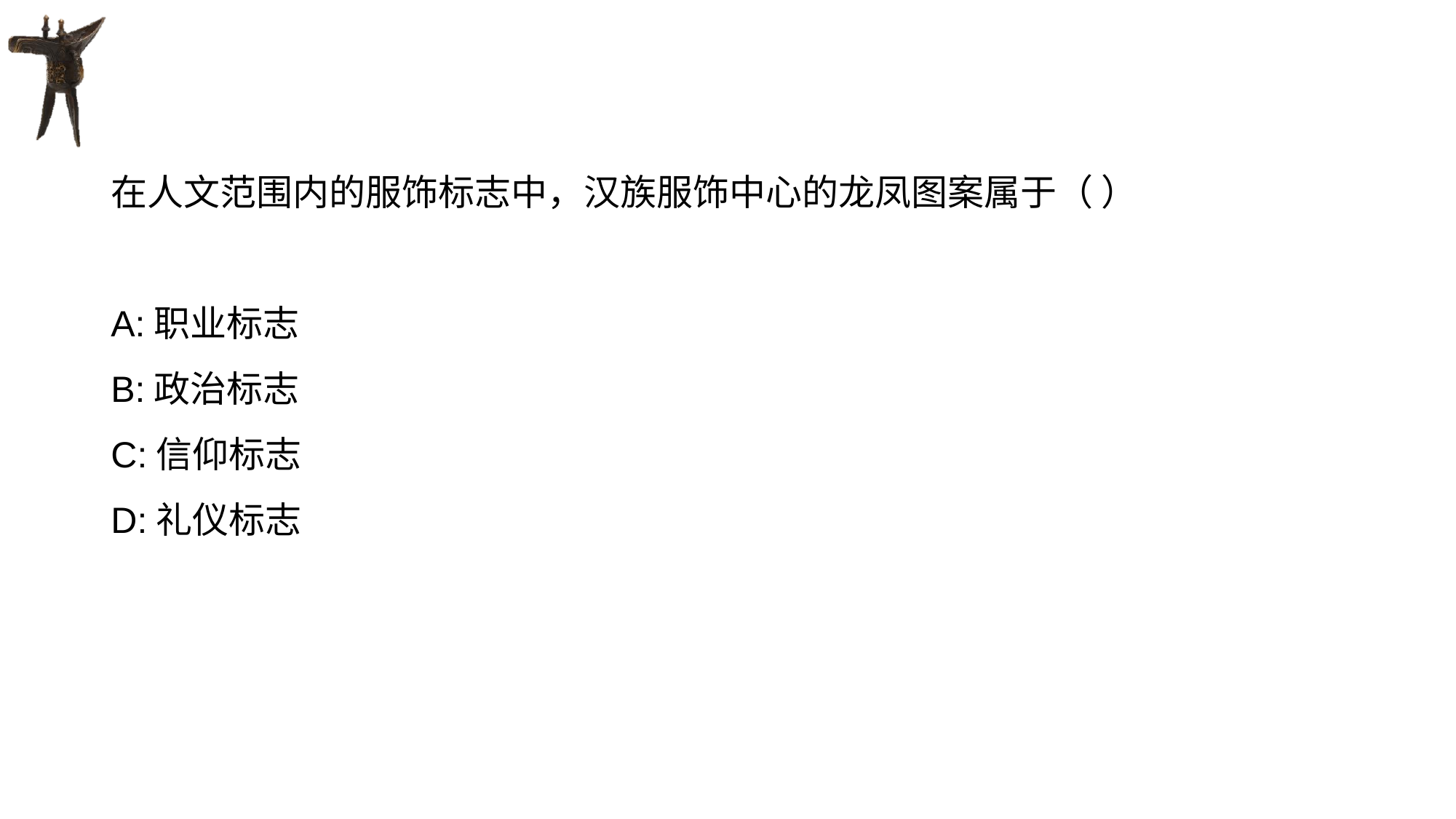

#
在人文范围内的服饰标志中，汉族服饰中心的龙凤图案属于（ ）

A:职业标志
B:政治标志
C:信仰标志
D:礼仪标志

69